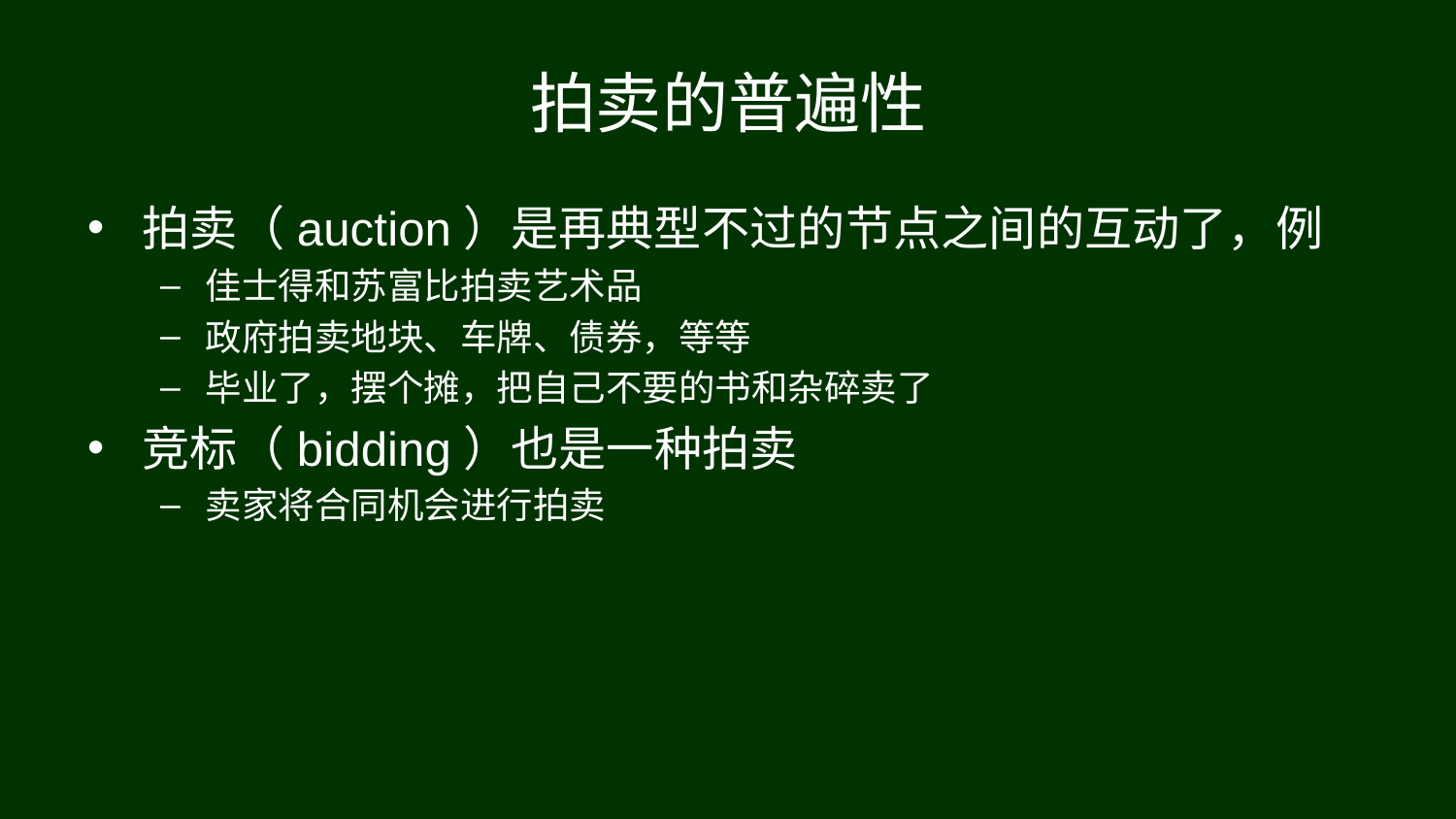

# 拍卖的普遍性
拍卖（auction）是再典型不过的节点之间的互动了，例
佳士得和苏富比拍卖艺术品
政府拍卖地块、车牌、债券，等等
毕业了，摆个摊，把自己不要的书和杂碎卖了
竞标（bidding）也是一种拍卖
卖家将合同机会进行拍卖